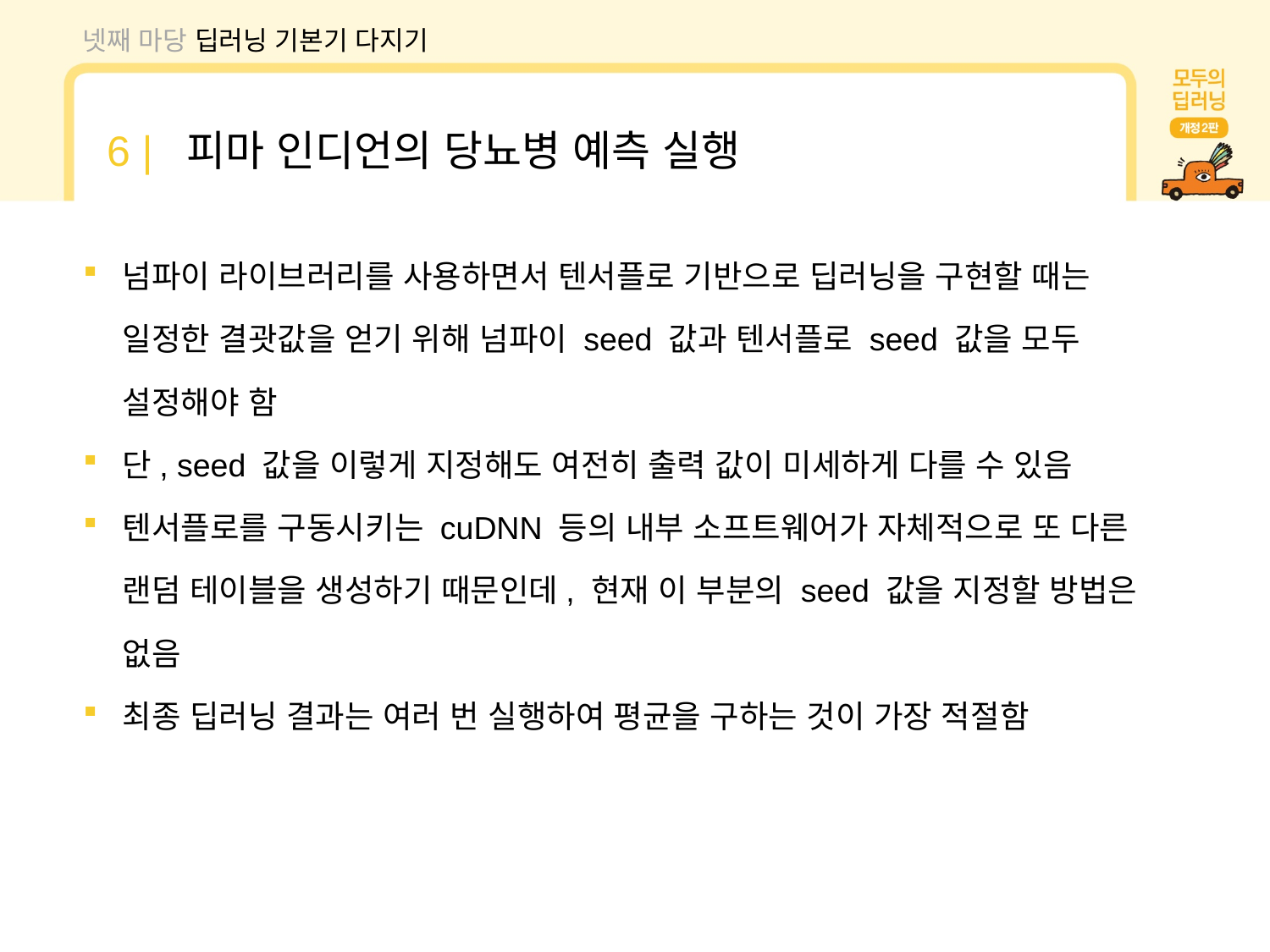

넷째 마당 딥러닝 기본기 다지기
6 |  피마 인디언의 당뇨병 예측 실행
넘파이 라이브러리를 사용하면서 텐서플로 기반으로 딥러닝을 구현할 때는 일정한 결괏값을 얻기 위해 넘파이 seed 값과 텐서플로 seed 값을 모두 설정해야 함
단, seed 값을 이렇게 지정해도 여전히 출력 값이 미세하게 다를 수 있음
텐서플로를 구동시키는 cuDNN 등의 내부 소프트웨어가 자체적으로 또 다른 랜덤 테이블을 생성하기 때문인데, 현재 이 부분의 seed 값을 지정할 방법은 없음
최종 딥러닝 결과는 여러 번 실행하여 평균을 구하는 것이 가장 적절함